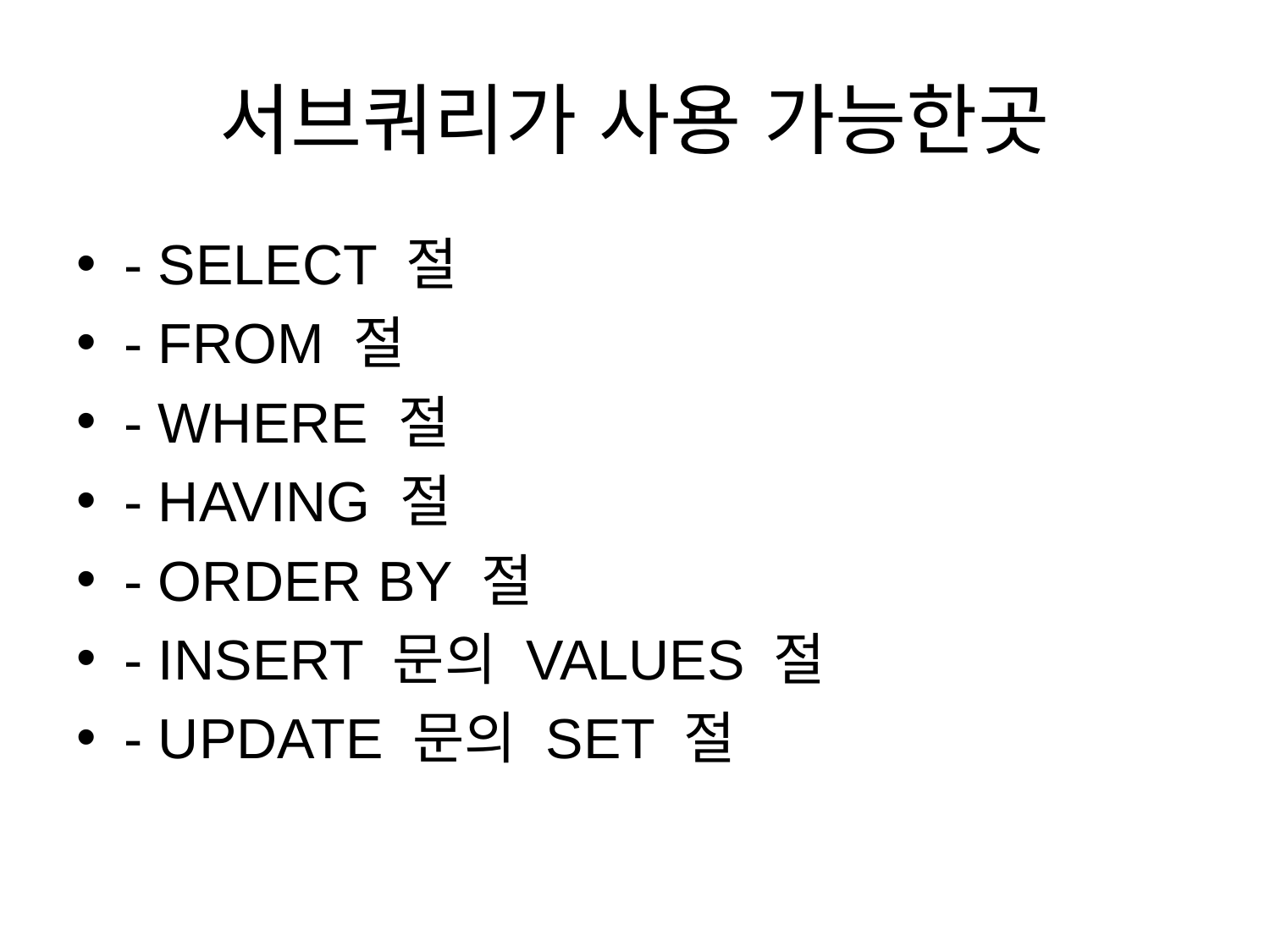

# 서브쿼리가 사용 가능한곳
- SELECT 절
- FROM 절
- WHERE 절
- HAVING 절
- ORDER BY 절
- INSERT 문의 VALUES 절
- UPDATE 문의 SET 절